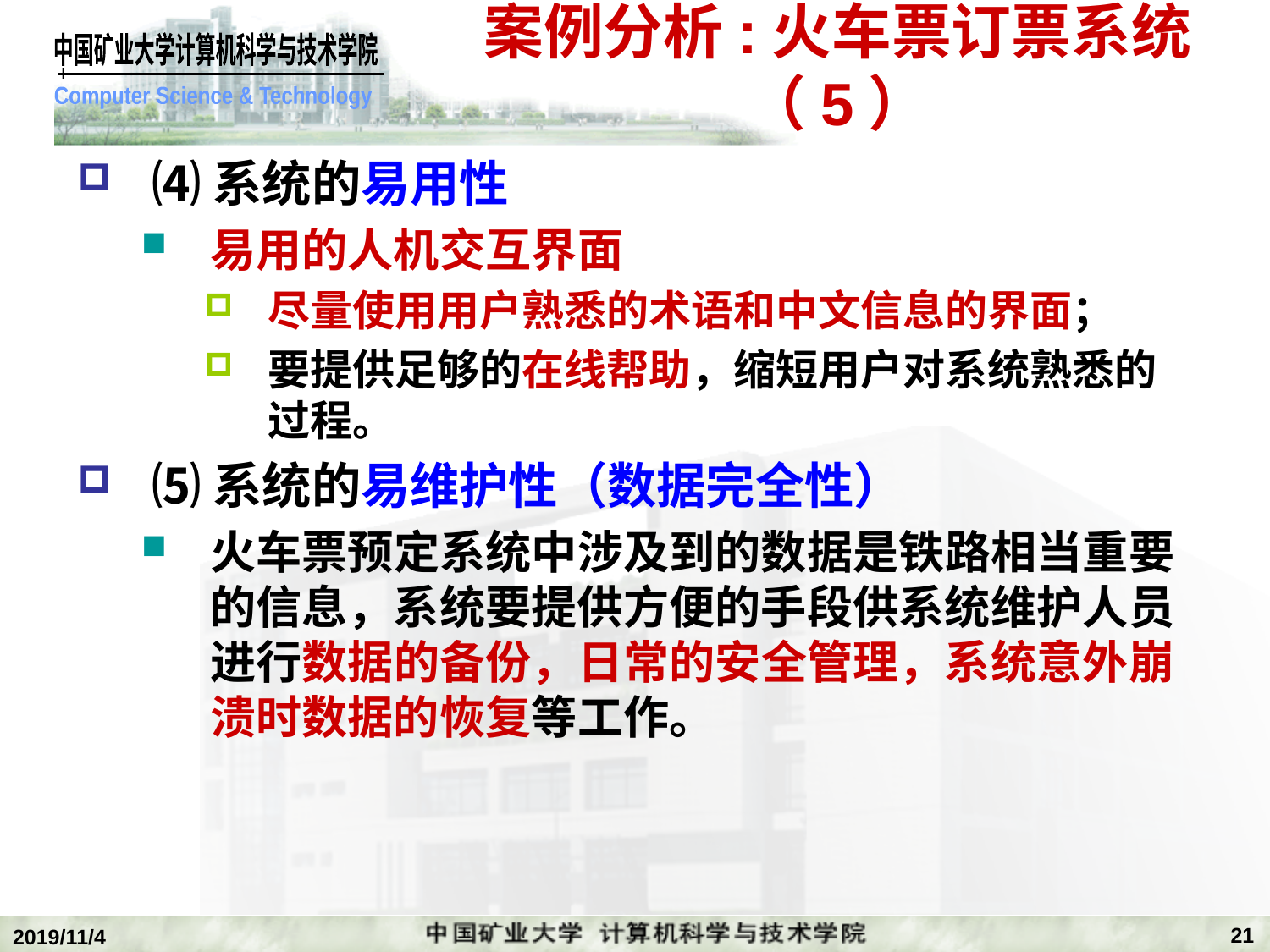

# 案例分析:火车票订票系统（5）
⑷系统的易用性
易用的人机交互界面
尽量使用用户熟悉的术语和中文信息的界面；
要提供足够的在线帮助，缩短用户对系统熟悉的过程。
⑸系统的易维护性（数据完全性）
火车票预定系统中涉及到的数据是铁路相当重要的信息，系统要提供方便的手段供系统维护人员进行数据的备份，日常的安全管理，系统意外崩溃时数据的恢复等工作。
21
2019/11/4